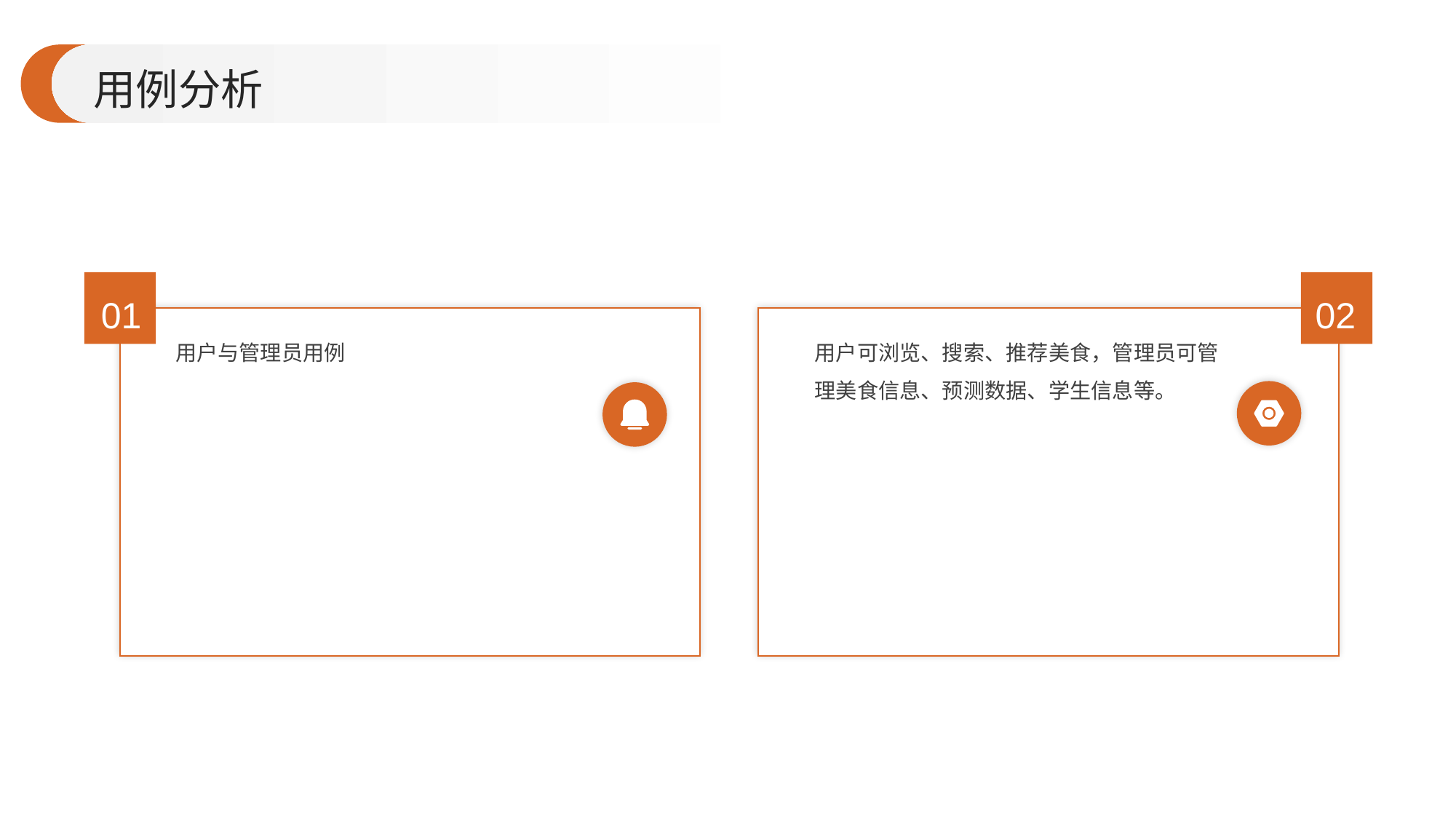

用例分析

01
02

用户与管理员用例
用户可浏览、搜索、推荐美食，管理员可管理美食信息、预测数据、学生信息等。